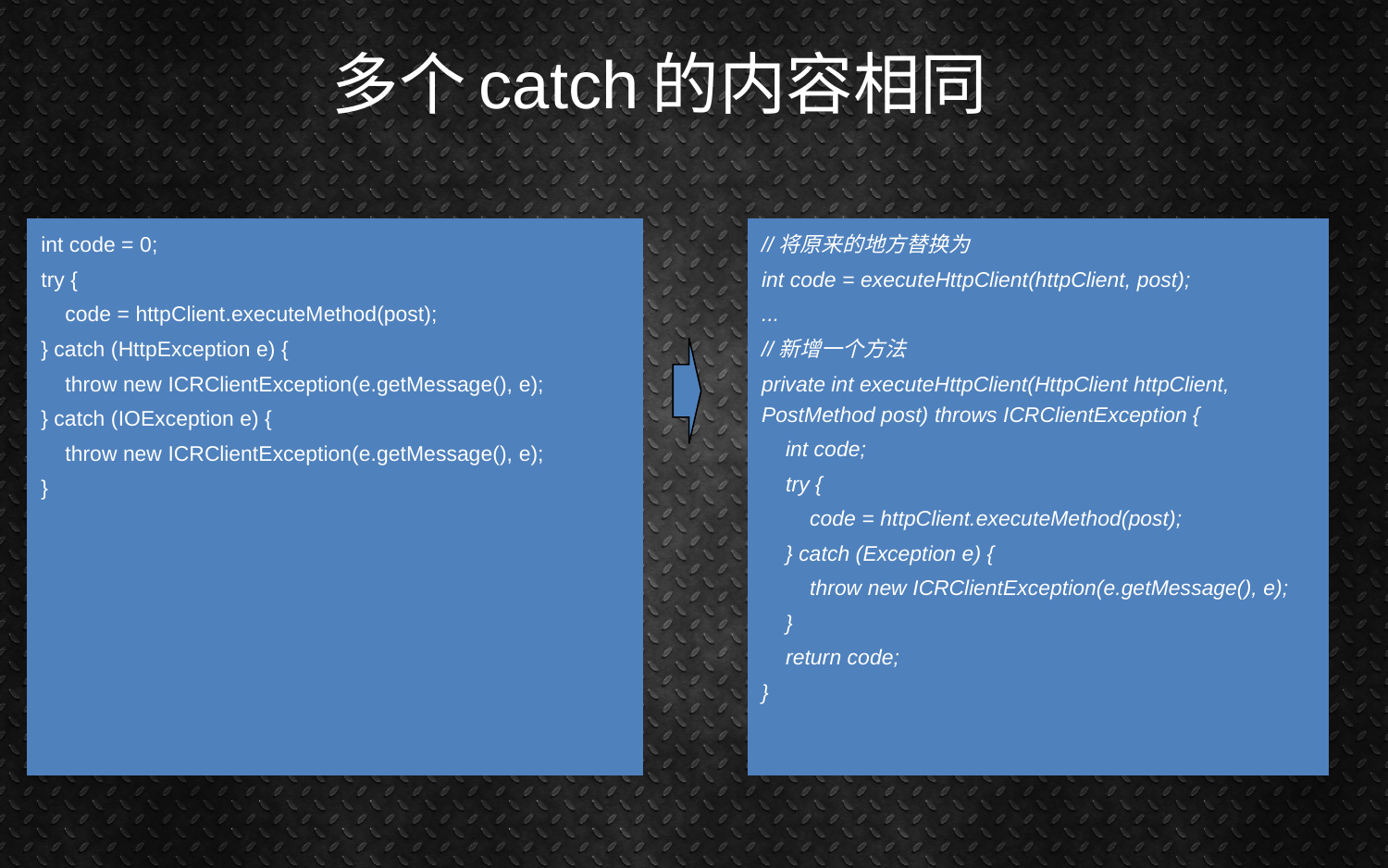

# 多个catch的内容相同
int code = 0;
try {
    code = httpClient.executeMethod(post);
} catch (HttpException e) {
    throw new ICRClientException(e.getMessage(), e);
} catch (IOException e) {
    throw new ICRClientException(e.getMessage(), e);
}
//将原来的地方替换为
int code = executeHttpClient(httpClient, post);
...
//新增一个方法
private int executeHttpClient(HttpClient httpClient, PostMethod post) throws ICRClientException {
    int code;
    try {
        code = httpClient.executeMethod(post);
    } catch (Exception e) {
        throw new ICRClientException(e.getMessage(), e);
    }
    return code;
}